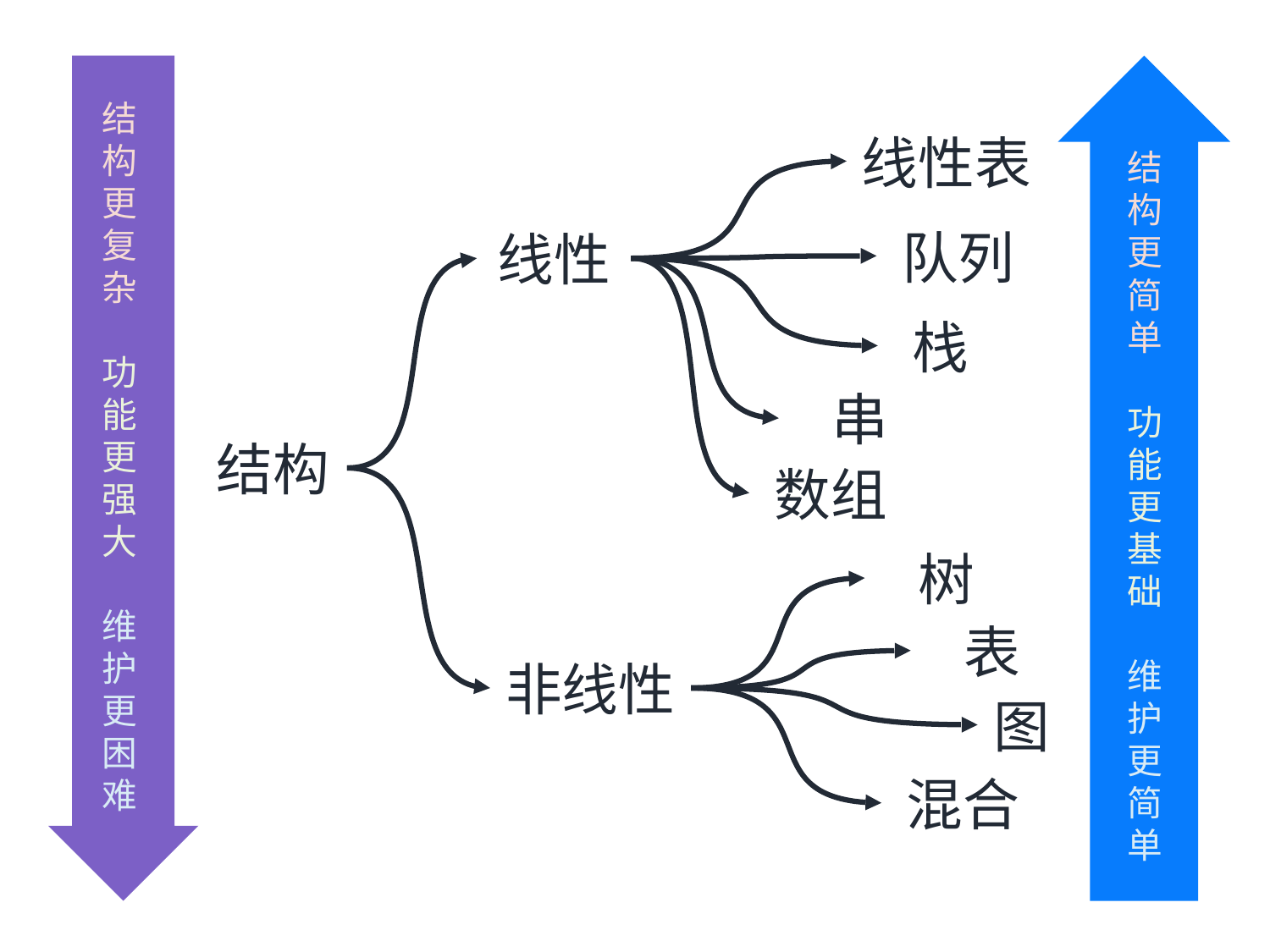

结构更复杂

功能
更强大

维护
更困难
线性表
结构更简单

功能
更基础

维护
更简单
队列
线性
栈
串
结构
数组
树
表
非线性
图
混合